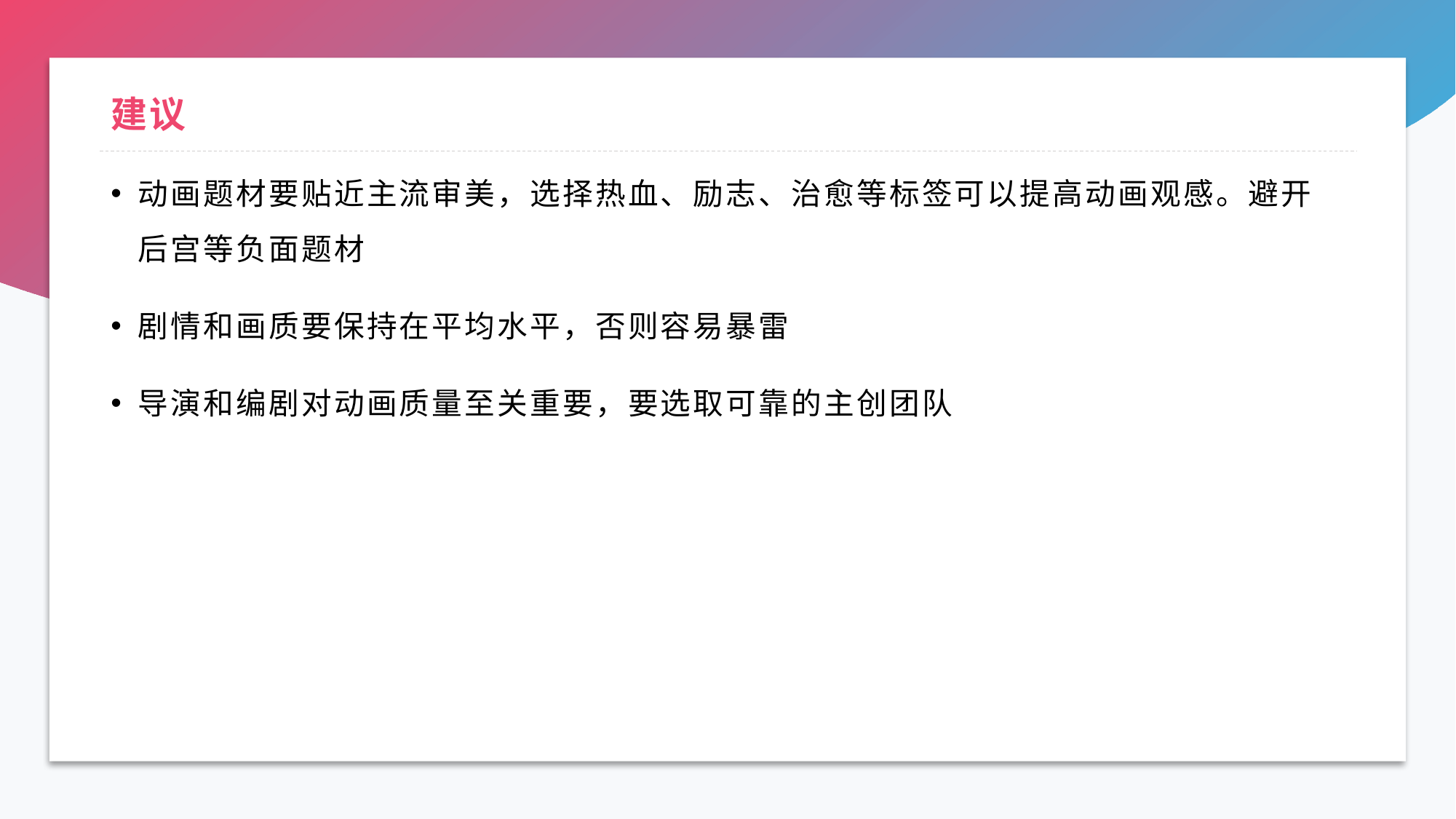

# 建议
动画题材要贴近主流审美，选择热血、励志、治愈等标签可以提高动画观感。避开后宫等负面题材
剧情和画质要保持在平均水平，否则容易暴雷
导演和编剧对动画质量至关重要，要选取可靠的主创团队